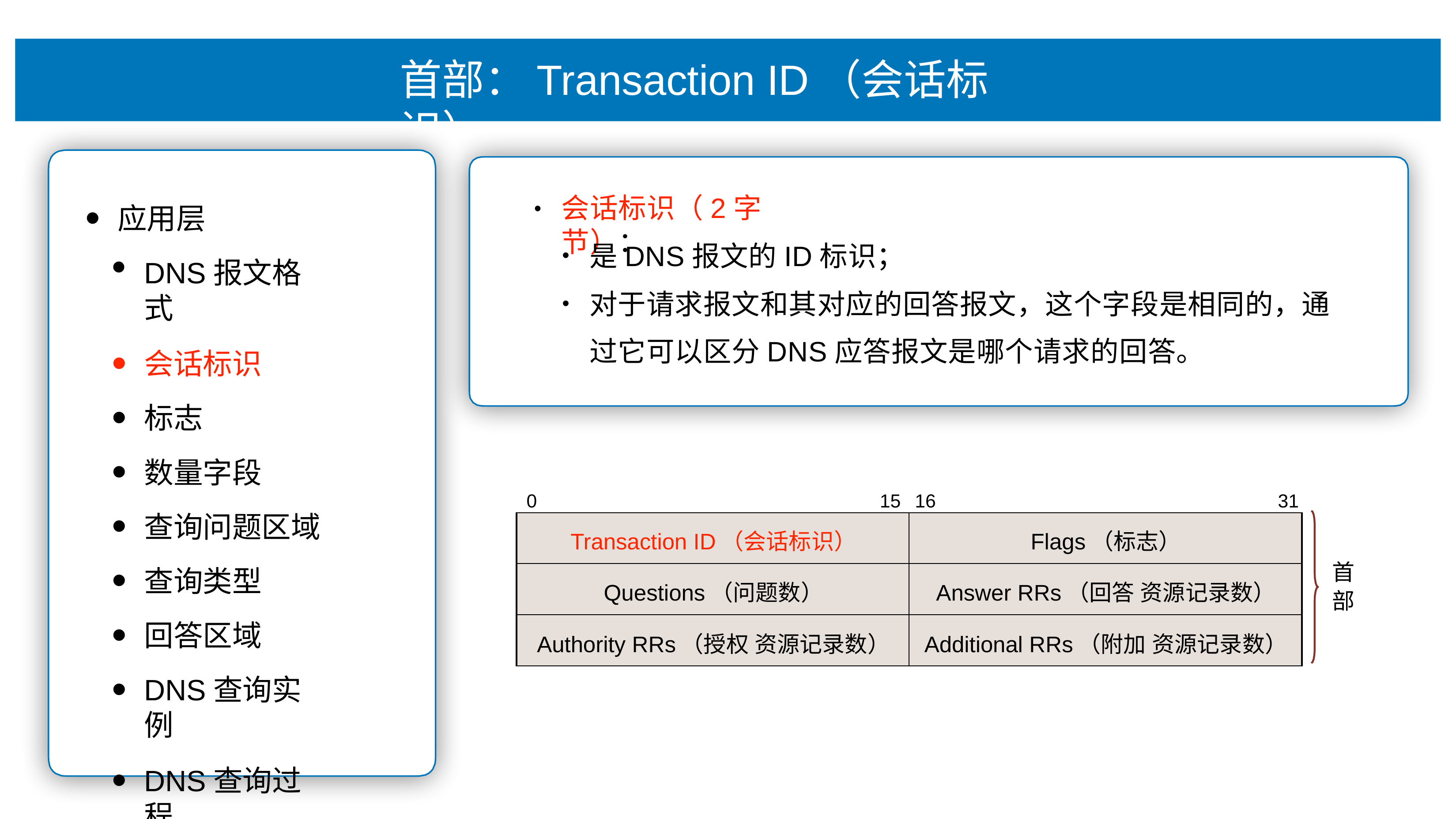

# ⾸部：Transaction ID（会话标识）

会话标识（2字节）：
•
应⽤层
DNS报⽂格式
会话标识
标志
数量字段
查询问题区域
查询类型
回答区域
DNS查询实例
DNS查询过程
是DNS报⽂的ID标识；
对于请求报⽂和其对应的回答报⽂，这个字段是相同的，通 过它可以区分DNS应答报⽂是哪个请求的回答。
0
15	16
31

| Transaction ID（会话标识） | Flags（标志） |
| --- | --- |
| Questions（问题数） | Answer RRs（回答 资源记录数） |
| Authority RRs（授权 资源记录数） | Additional RRs（附加 资源记录数） |
⾸ 部